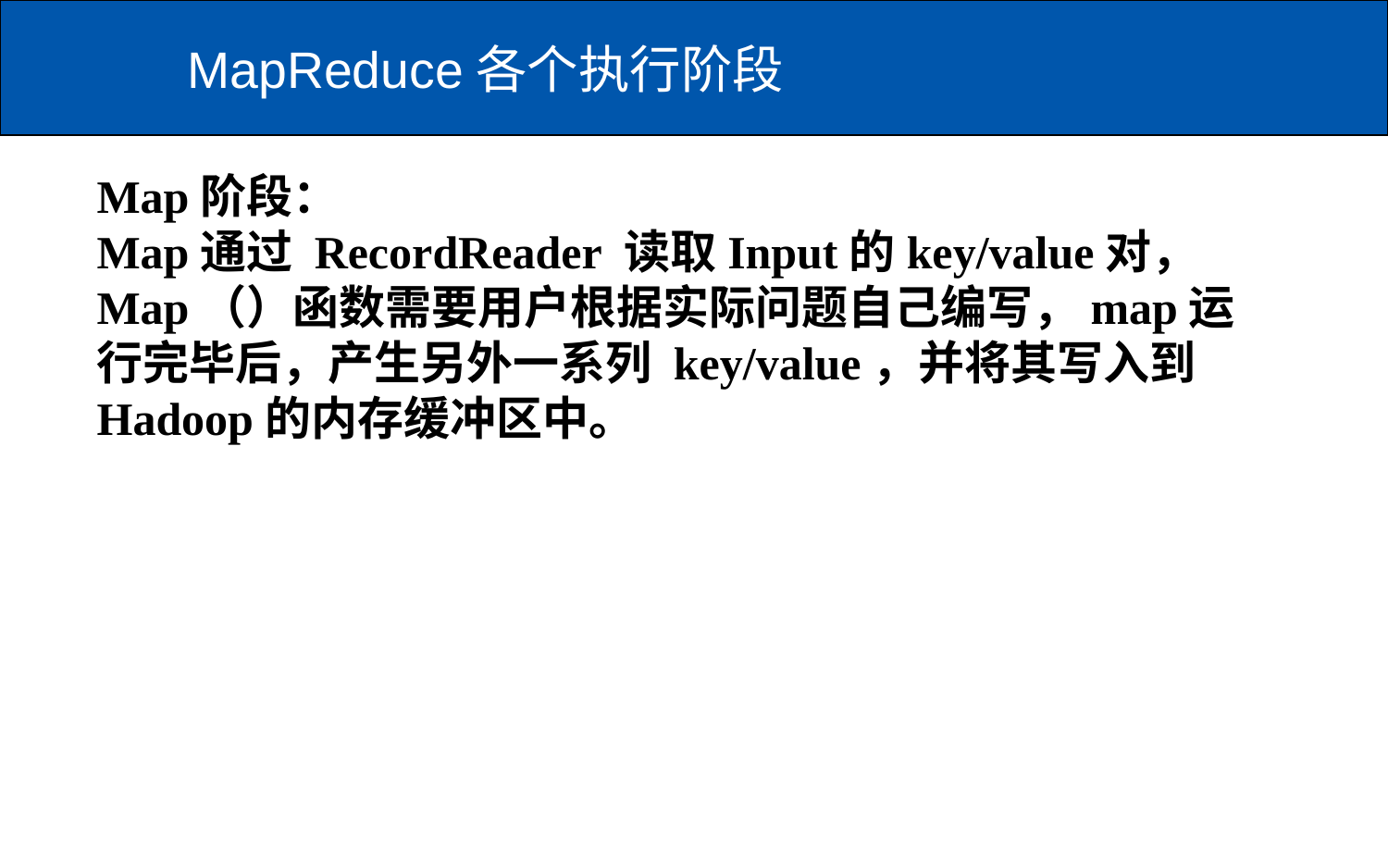

# MapReduce各个执行阶段
Map阶段：
Map通过 RecordReader 读取Input的key/value对，
Map（）函数需要用户根据实际问题自己编写，map运行完毕后，产生另外一系列 key/value，并将其写入到Hadoop的内存缓冲区中。